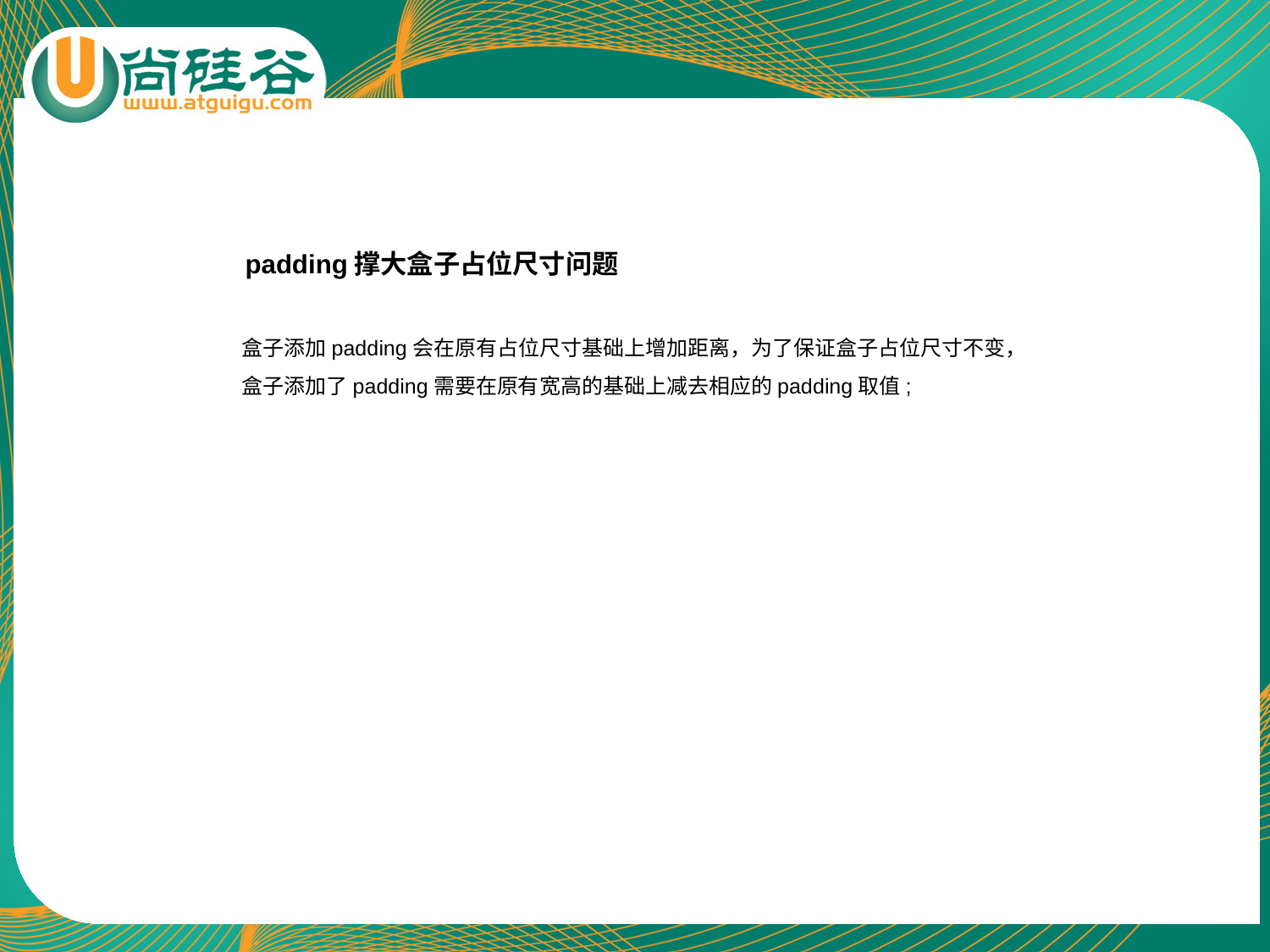

padding撑大盒子占位尺寸问题
盒子添加padding会在原有占位尺寸基础上增加距离，为了保证盒子占位尺寸不变，
盒子添加了padding需要在原有宽高的基础上减去相应的padding取值;